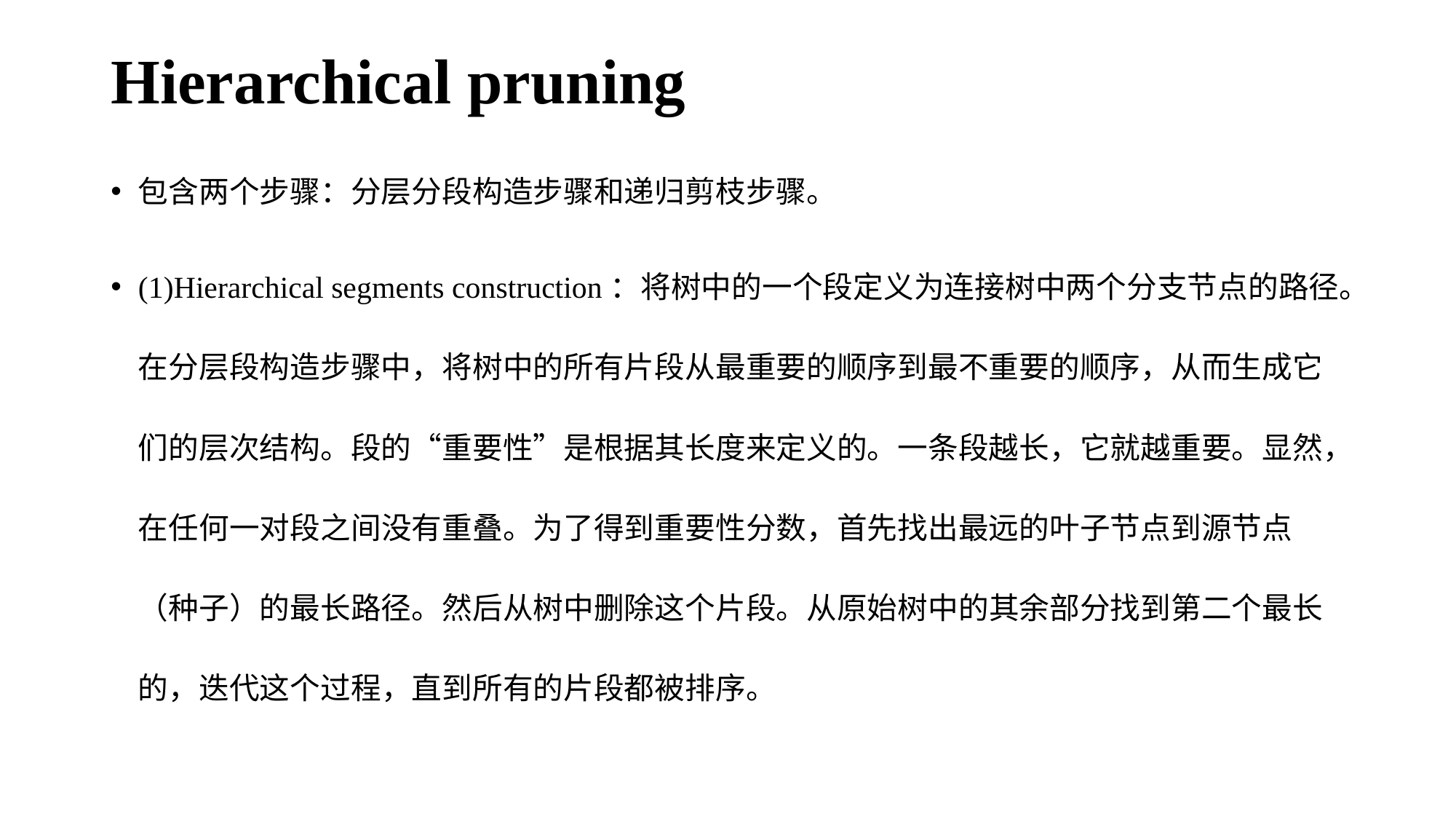

# Hierarchical pruning
包含两个步骤：分层分段构造步骤和递归剪枝步骤。
(1)Hierarchical segments construction：将树中的一个段定义为连接树中两个分支节点的路径。在分层段构造步骤中，将树中的所有片段从最重要的顺序到最不重要的顺序，从而生成它们的层次结构。段的“重要性”是根据其长度来定义的。一条段越长，它就越重要。显然，在任何一对段之间没有重叠。为了得到重要性分数，首先找出最远的叶子节点到源节点（种子）的最长路径。然后从树中删除这个片段。从原始树中的其余部分找到第二个最长的，迭代这个过程，直到所有的片段都被排序。